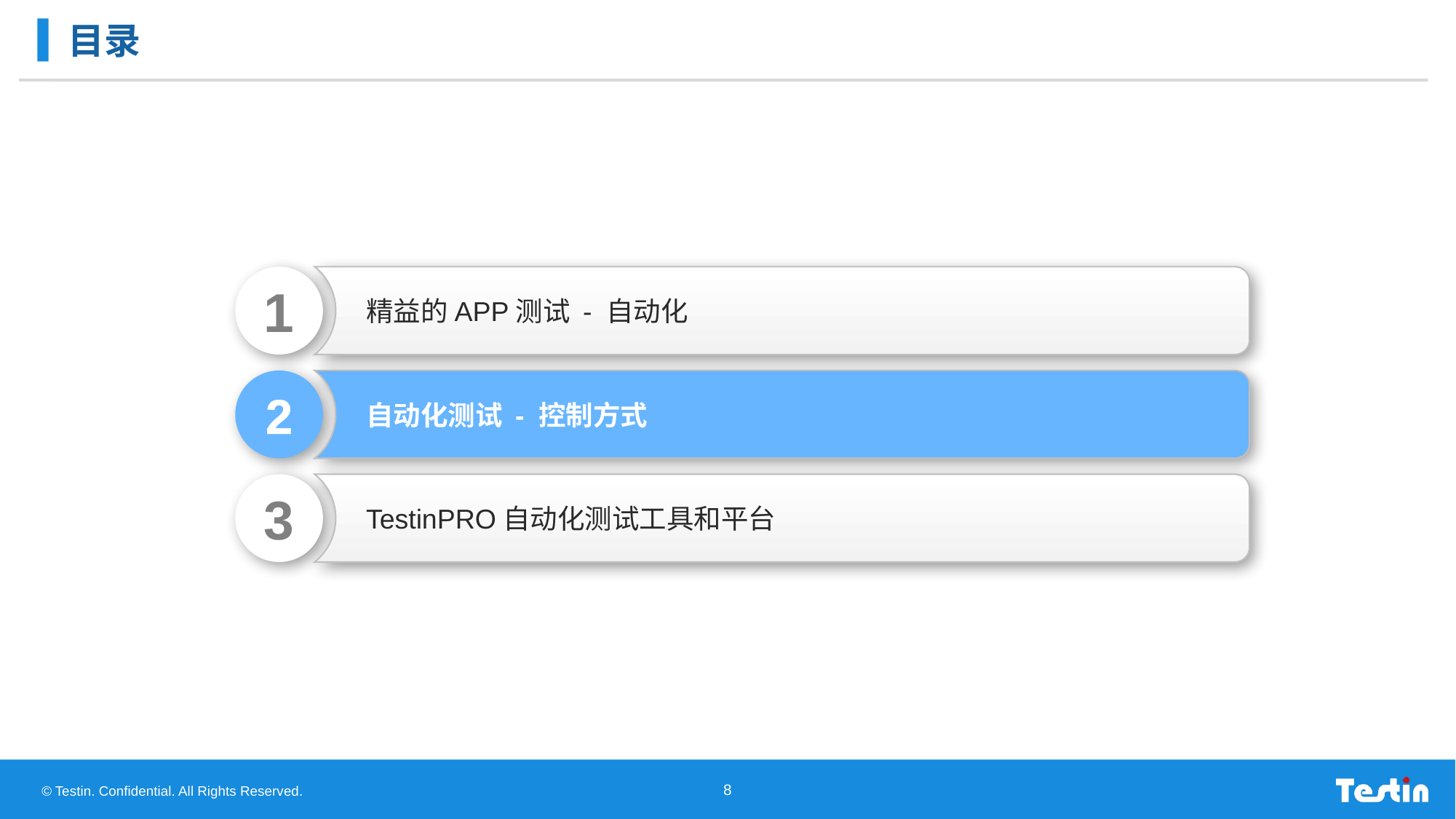

# 目录
1
精益的APP测试 - 自动化
2
自动化测试 - 控制方式
3
TestinPRO自动化测试工具和平台
8
© Testin. Confidential. All Rights Reserved.